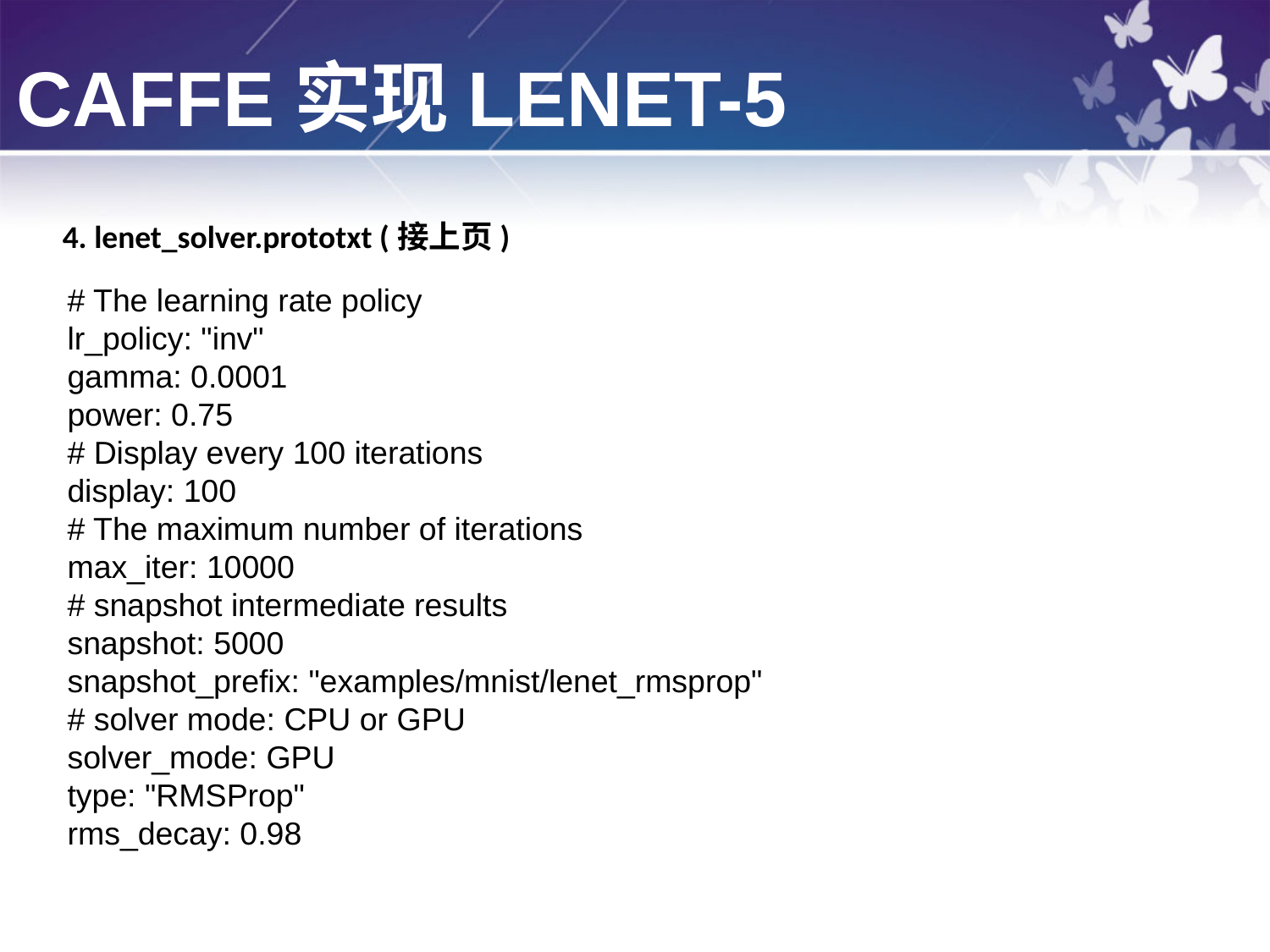

CAFFE实现LENET-5
4. lenet_solver.prototxt (接上页)
# The learning rate policy
lr_policy: "inv"
gamma: 0.0001
power: 0.75
# Display every 100 iterations
display: 100
# The maximum number of iterations
max_iter: 10000
# snapshot intermediate results
snapshot: 5000
snapshot_prefix: "examples/mnist/lenet_rmsprop"
# solver mode: CPU or GPU
solver_mode: GPU
type: "RMSProp"
rms_decay: 0.98